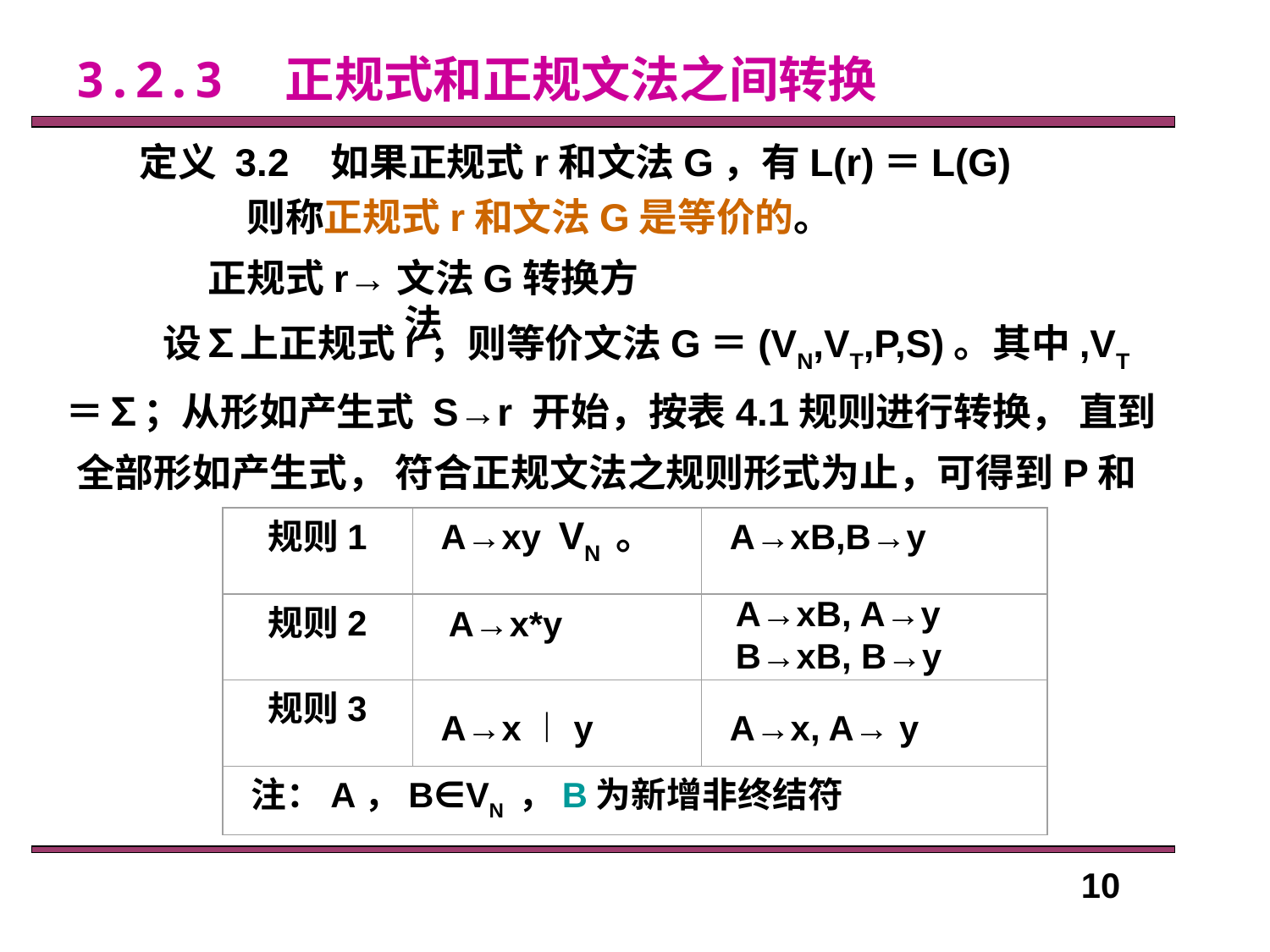

# 3.2.3　正规式和正规文法之间转换
        定义 3.2   如果正规式r和文法G，有L(r)＝L(G)则称正规式r和文法G是等价的。
正规式r→文法G转换方法
设∑上正规式r，则等价文法G＝(VN,VT,P,S)。其中,VT＝∑；从形如产生式 S→r 开始，按表4.1规则进行转换， 直到全部形如产生式， 符合正规文法之规则形式为止，可得到P和VN 。

规则1

A→xy

A→xB,B→y
A→xB, A→y
B→xB, B→y

规则2

A→x︱y

A→x, A→ y

A→x*y

规则3

注：A，B∈VN ，B为新增非终结符

10